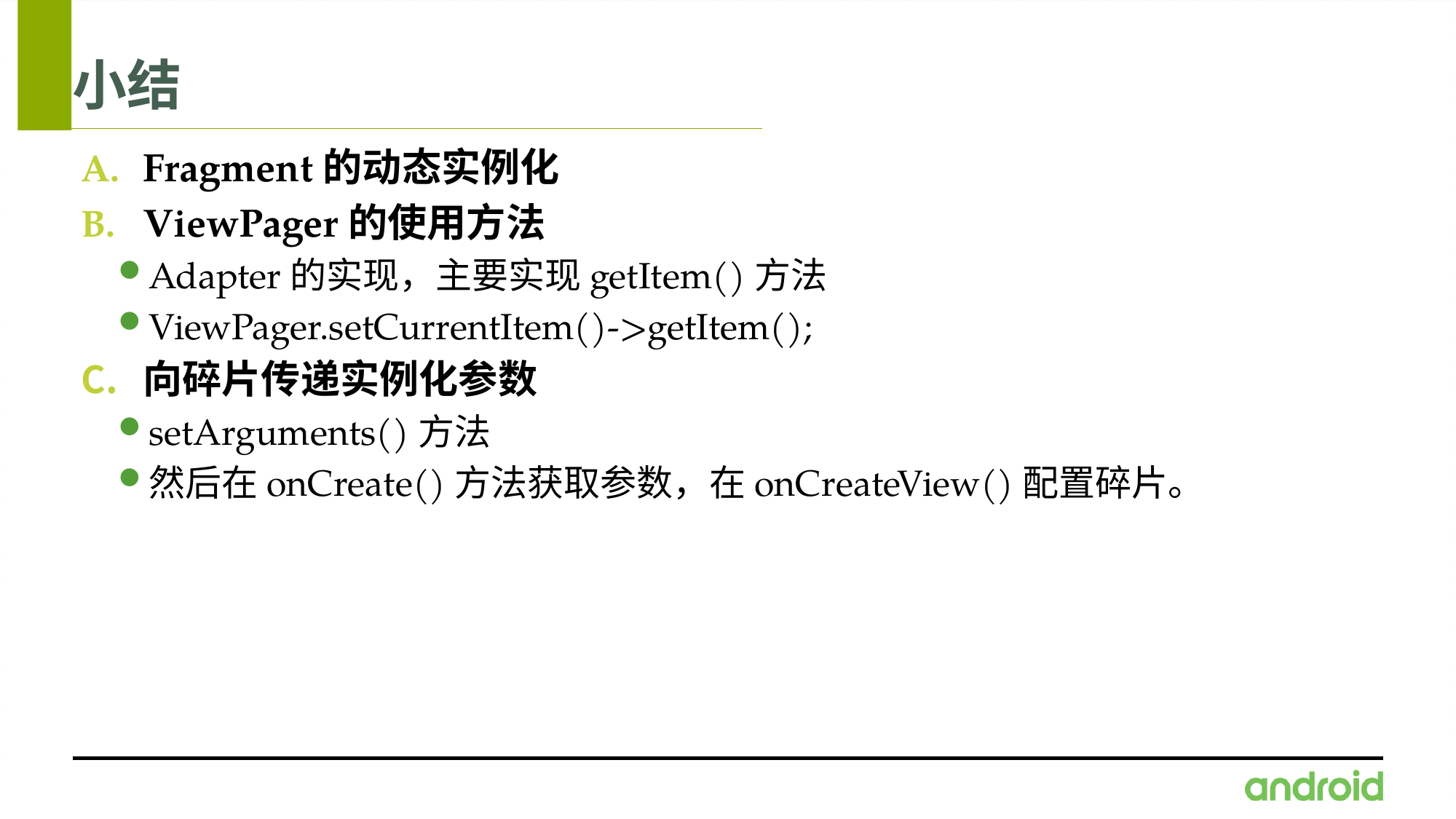

# 小结
Fragment的动态实例化
ViewPager的使用方法
Adapter的实现，主要实现getItem()方法
ViewPager.setCurrentItem()->getItem();
向碎片传递实例化参数
setArguments()方法
然后在onCreate()方法获取参数，在onCreateView()配置碎片。